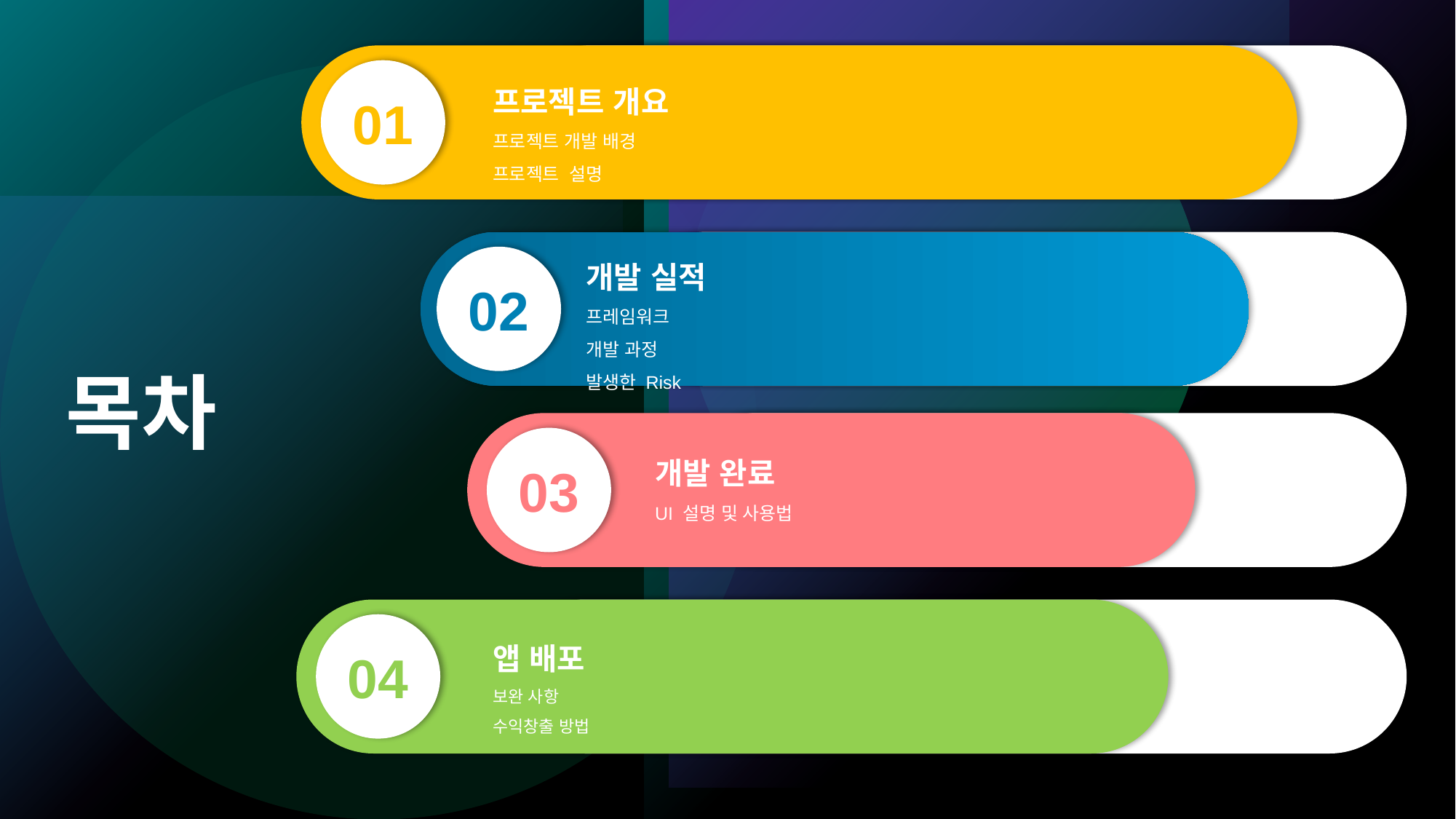

프로젝트 개요
프로젝트 개발 배경
프로젝트  설명
01

개발 실적
프레임워크
개발 과정
발생한 Risk
02
# 목차

03
개발 완료
UI 설명 및 사용법

04
앱 배포
보완 사항
수익창출 방법